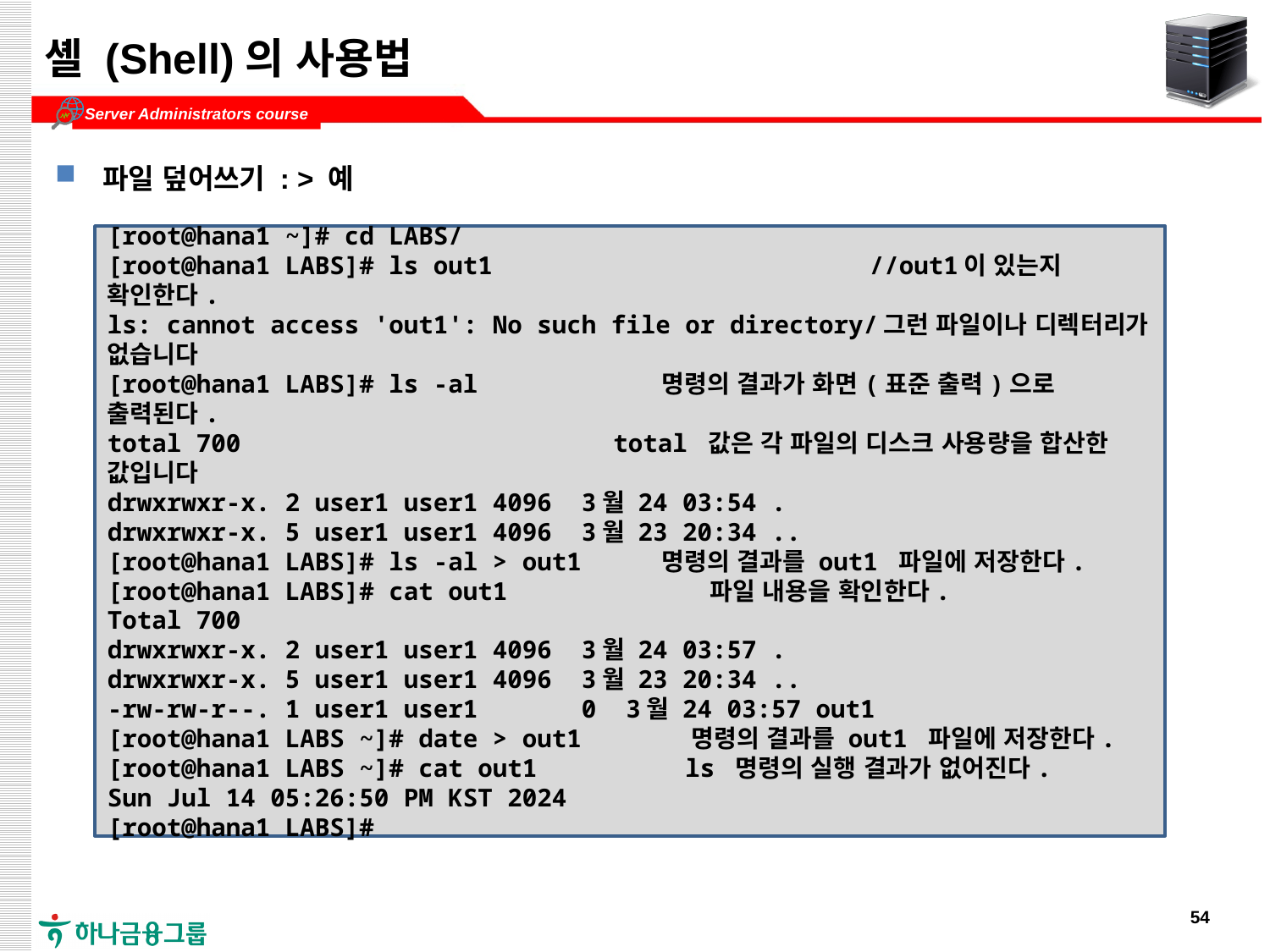

# 셸 (Shell)의 사용법
파일 덮어쓰기 : > 예
[root@hana1 ~]# cd LABS/
[root@hana1 LABS]# ls out1		 	//out1이 있는지 확인한다.
ls: cannot access 'out1': No such file or directory/그런 파일이나 디렉터리가 없습니다
[root@hana1 LABS]# ls -al            명령의 결과가 화면(표준 출력)으로 출력된다.
total 700 	                 total 값은 각 파일의 디스크 사용량을 합산한 값입니다
drwxrwxr-x. 2 user1 user1 4096  3월 24 03:54 .
drwxrwxr-x. 5 user1 user1 4096  3월 23 20:34 ..
[root@hana1 LABS]# ls -al > out1     명령의 결과를 out1 파일에 저장한다.
[root@hana1 LABS]# cat out1  	      파일 내용을 확인한다.
Total 700
drwxrwxr-x. 2 user1 user1 4096  3월 24 03:57 .
drwxrwxr-x. 5 user1 user1 4096  3월 23 20:34 ..
-rw-rw-r--. 1 user1 user1       0  3월 24 03:57 out1
[root@hana1 LABS ~]# date > out1       명령의 결과를 out1 파일에 저장한다.
[root@hana1 LABS ~]# cat out1          ls 명령의 실행 결과가 없어진다.
Sun Jul 14 05:26:50 PM KST 2024
[root@hana1 LABS]#